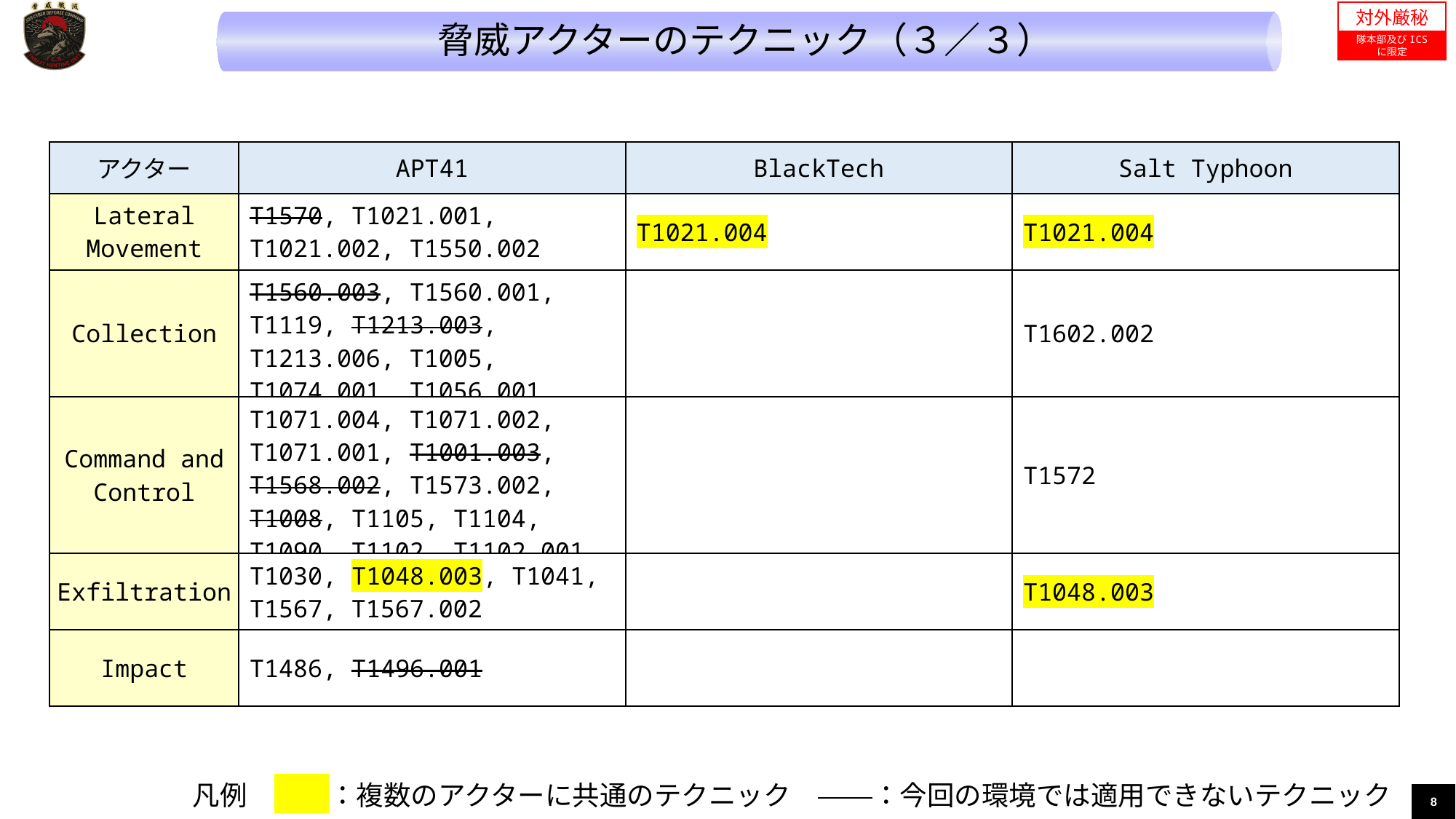

対外厳秘
隊本部及びICS
に限定
脅威アクターのテクニック（３／３）
| アクター | APT41 | BlackTech | Salt Typhoon |
| --- | --- | --- | --- |
| Lateral Movement | T1570, T1021.001, T1021.002, T1550.002 | T1021.004 | T1021.004 |
| Collection | T1560.003, T1560.001, T1119, T1213.003, T1213.006, T1005, T1074.001, T1056.001 |  | T1602.002 |
| Command and Control | T1071.004, T1071.002, T1071.001, T1001.003, T1568.002, T1573.002, T1008, T1105, T1104, T1090, T1102, T1102.001 |  | T1572 |
| Exfiltration | T1030, T1048.003, T1041, T1567, T1567.002 |  | T1048.003 |
| Impact | T1486, T1496.001 |  |  |
凡例　　　：複数のアクターに共通のテクニック　　　：今回の環境では適用できないテクニック